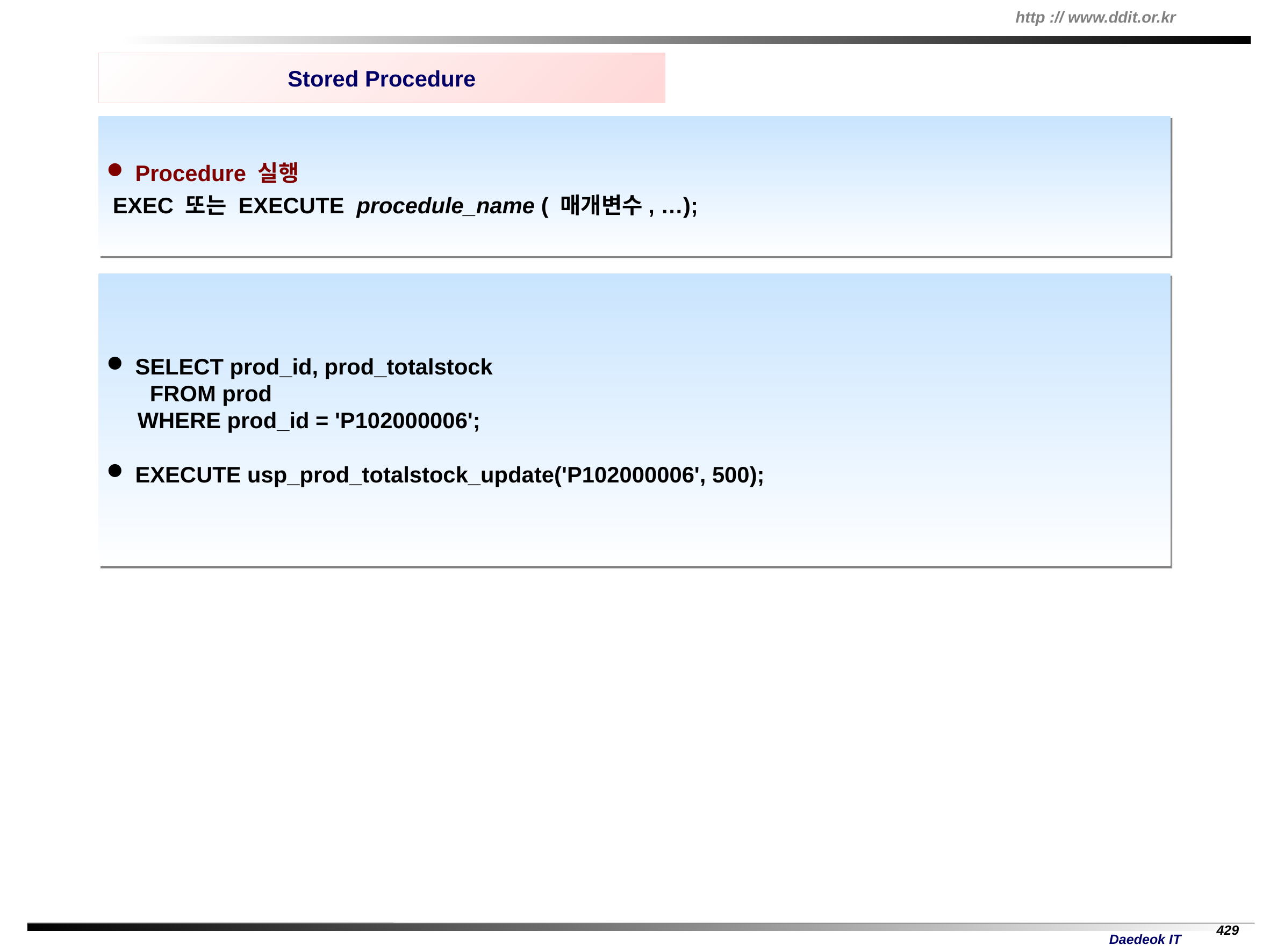

Stored Procedure
 Procedure 실행
 EXEC 또는 EXECUTE  procedule_name ( 매개변수, …);
 SELECT prod_id, prod_totalstock
       FROM prod
     WHERE prod_id = 'P102000006';

 EXECUTE usp_prod_totalstock_update('P102000006', 500);